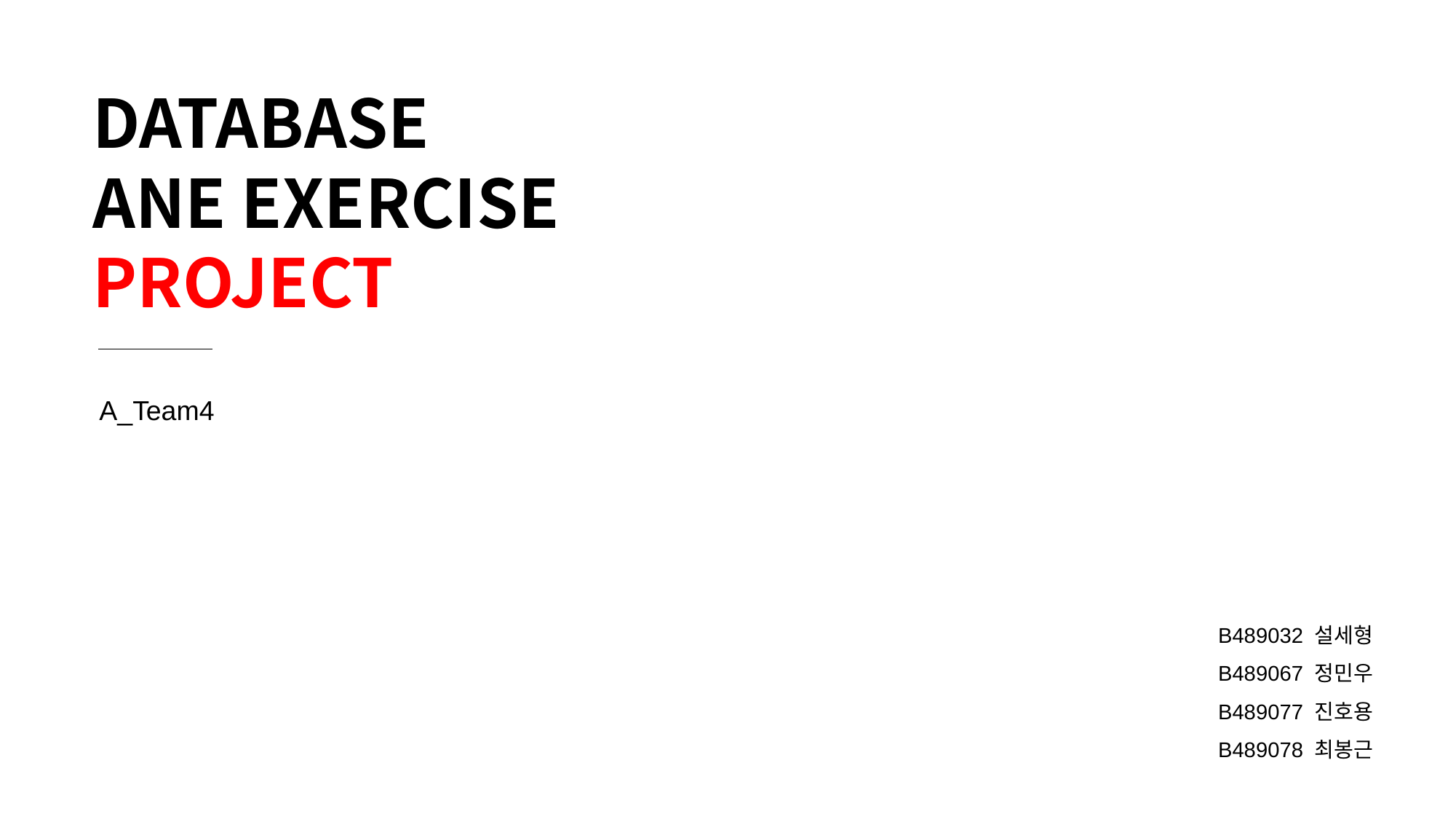

DATABASE
ANE EXERCISE
PROJECT
A_Team4
B489032 설세형
B489067 정민우
B489077 진호용
B489078 최봉근